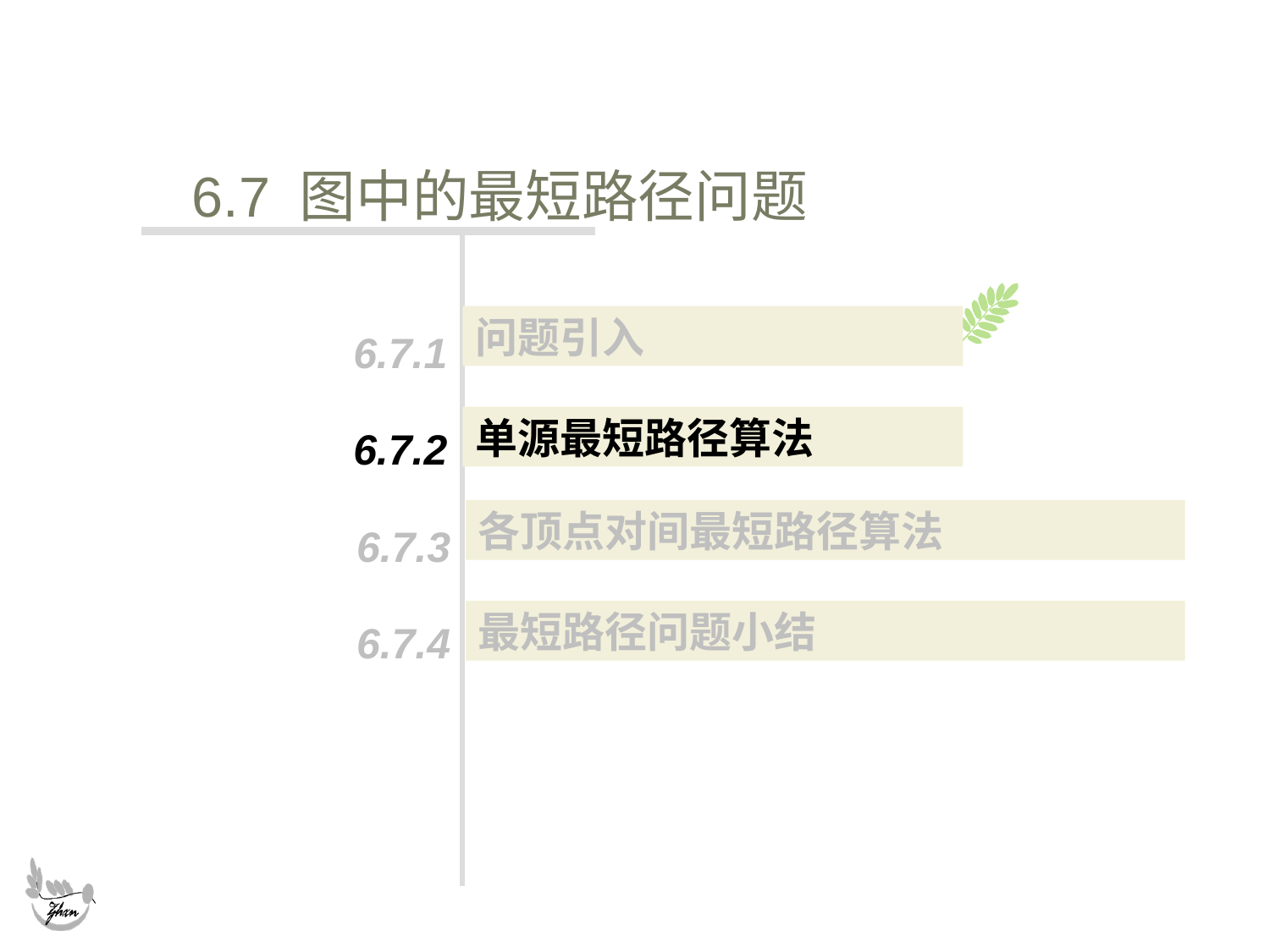

#
6.7 图中的最短路径问题

问题引入
6.7.1
6.7.2
单源最短路径算法
各顶点对间最短路径算法
6.7.3
6.7.4
最短路径问题小结